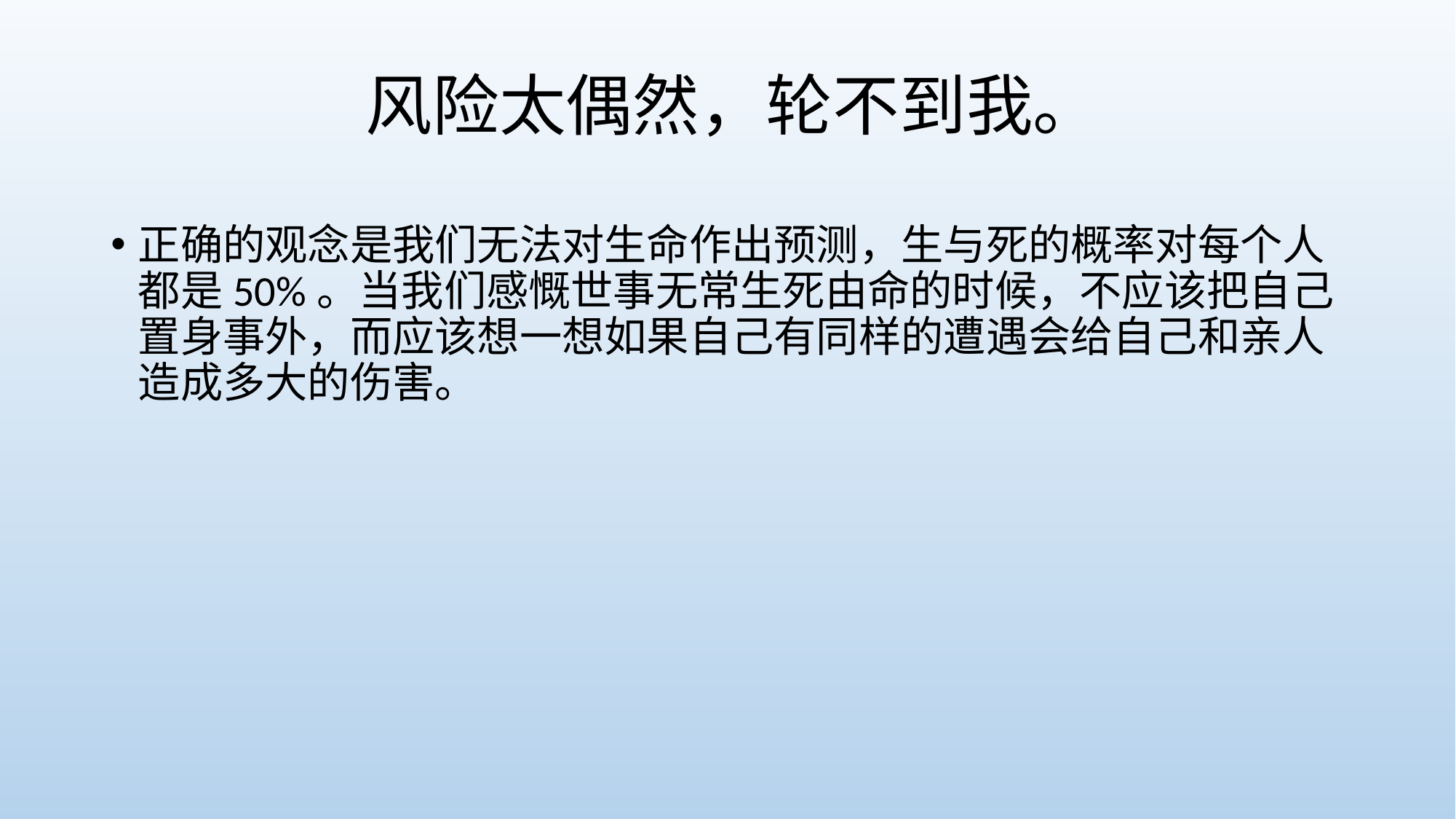

# 风险太偶然，轮不到我。
正确的观念是我们无法对生命作出预测，生与死的概率对每个人都是50%。当我们感慨世事无常生死由命的时候，不应该把自己置身事外，而应该想一想如果自己有同样的遭遇会给自己和亲人造成多大的伤害。